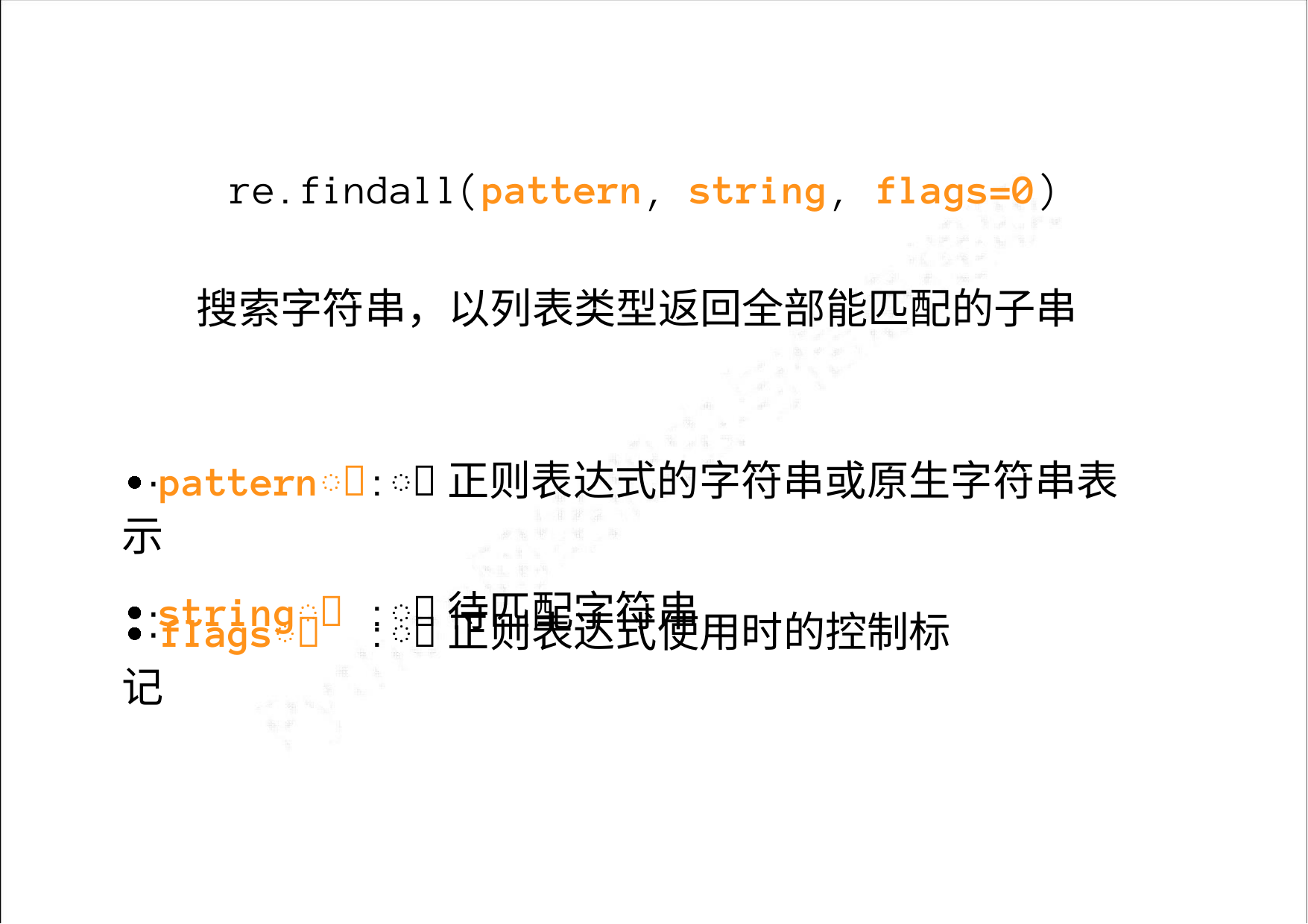

re.findall(pattern, string, flags=0)
搜索字符串，以列表类型返回全部能匹配的子串
∙ꢀpatternꢀ:ꢀ正则表达式的字符串或原生字符串表示
∙ꢀstringꢀ :ꢀ待匹配字符串
∙ꢀflagsꢀ :ꢀ正则表达式使用时的控制标记